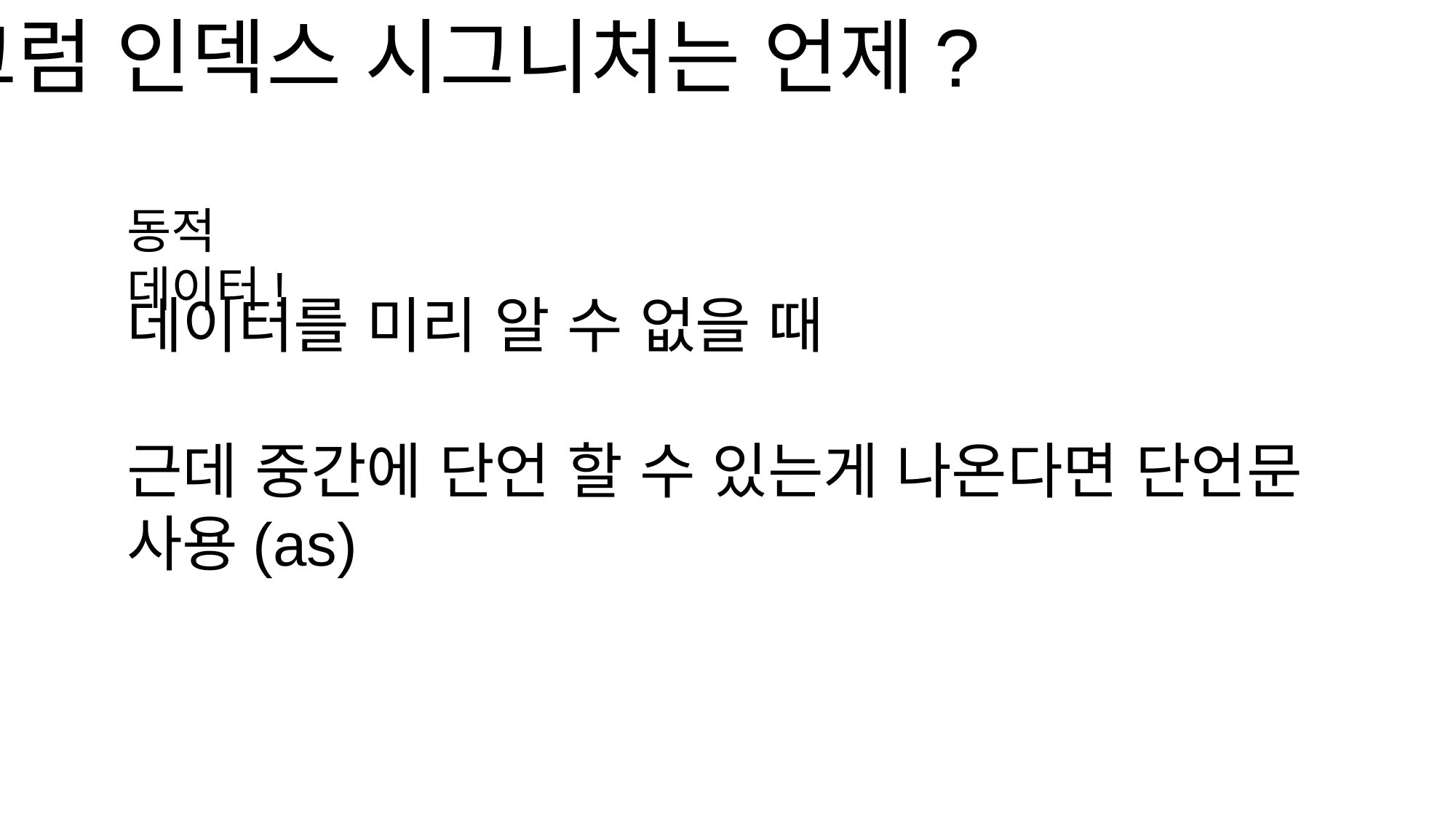

그럼 인덱스 시그니처는 언제?
동적 데이터!
데이터를 미리 알 수 없을 때

근데 중간에 단언 할 수 있는게 나온다면 단언문 사용(as)